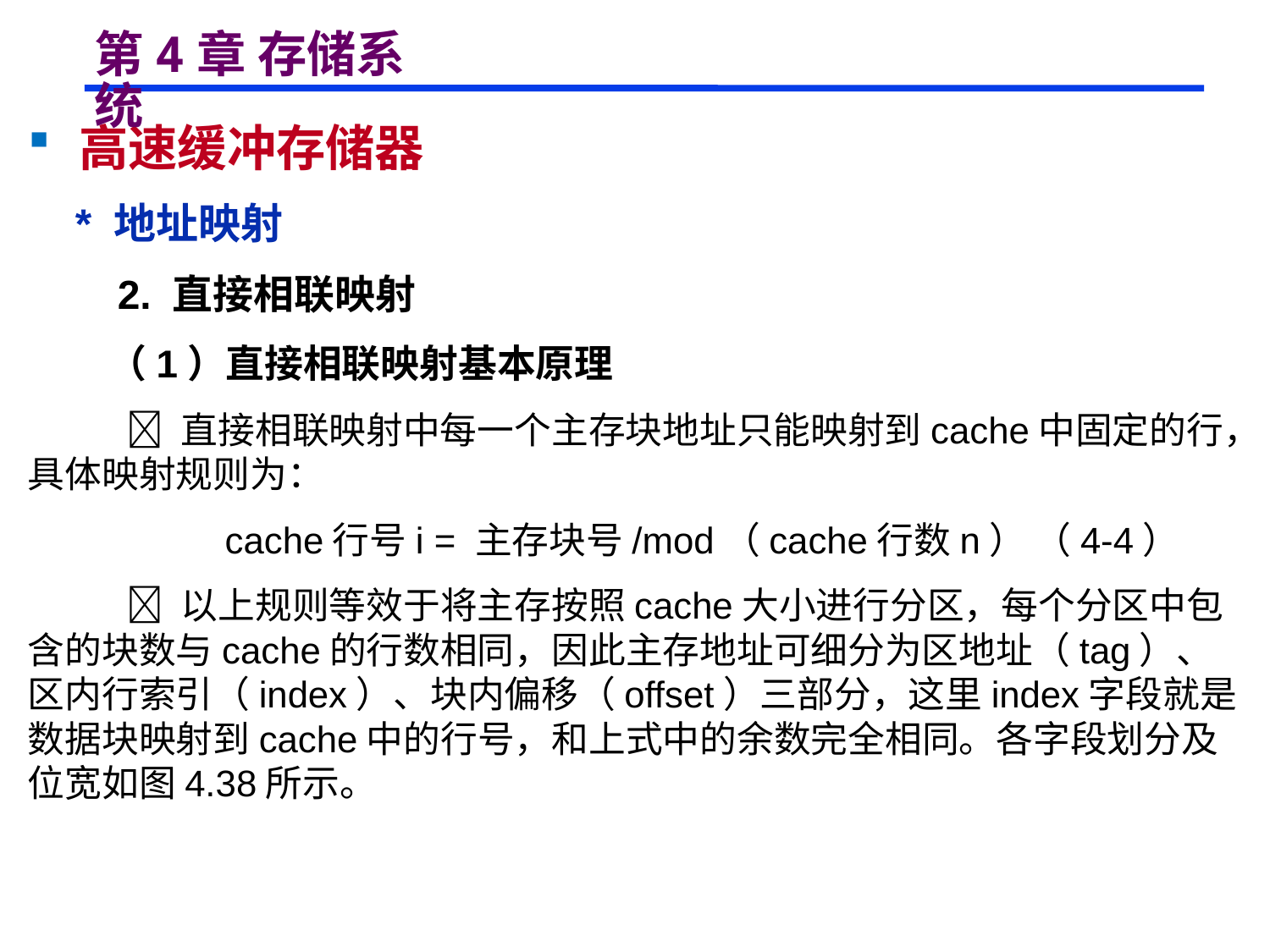

# 第4章 存储系统
 高速缓冲存储器
    * 地址映射
        2. 直接相联映射
        （1）直接相联映射基本原理
            ♦ 直接相联映射中每一个主存块地址只能映射到cache中固定的行，具体映射规则为：
                   cache行号i = 主存块号/mod（cache行数n） （4-4）
            ♦ 以上规则等效于将主存按照cache大小进行分区，每个分区中包含的块数与cache的行数相同，因此主存地址可细分为区地址（tag）、区内行索引（index）、块内偏移（offset）三部分，这里index字段就是数据块映射到cache中的行号，和上式中的余数完全相同。各字段划分及位宽如图4.38所示。